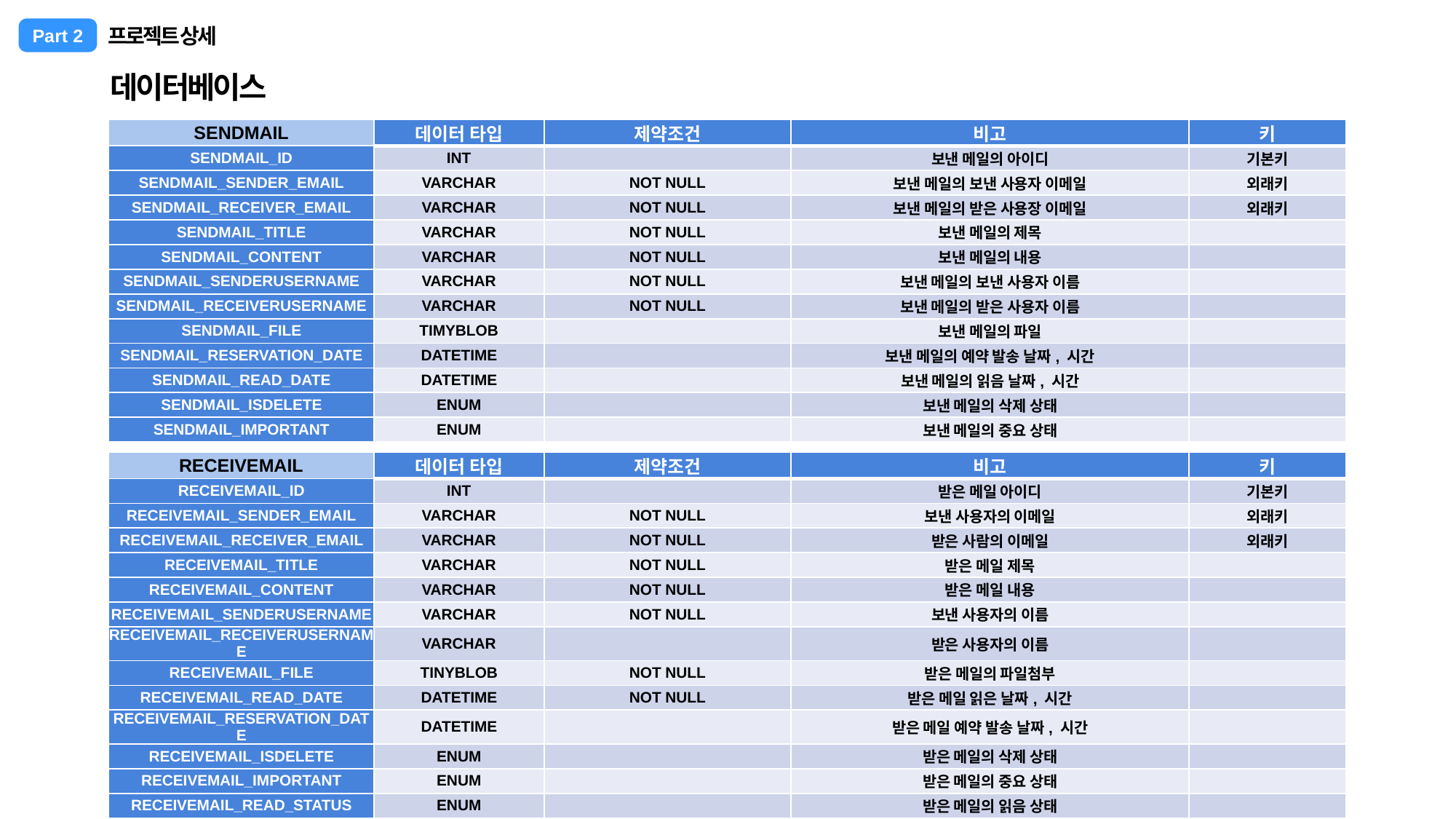

프로젝트 상세

Part 2
데이터베이스
| SENDMAIL | 데이터 타입 | 제약조건 | 비고 | 키 |
| --- | --- | --- | --- | --- |
| SENDMAIL\_ID | INT |  | 보낸 메일의 아이디 | 기본키 |
| SENDMAIL\_SENDER\_EMAIL | VARCHAR | NOT NULL | 보낸 메일의 보낸 사용자 이메일 | 외래키 |
| SENDMAIL\_RECEIVER\_EMAIL | VARCHAR | NOT NULL | 보낸 메일의 받은 사용장 이메일 | 외래키 |
| SENDMAIL\_TITLE | VARCHAR | NOT NULL | 보낸 메일의 제목 |  |
| SENDMAIL\_CONTENT | VARCHAR | NOT NULL | 보낸 메일의 내용 |  |
| SENDMAIL\_SENDERUSERNAME | VARCHAR | NOT NULL | 보낸 메일의 보낸 사용자 이름 |  |
| SENDMAIL\_RECEIVERUSERNAME | VARCHAR | NOT NULL | 보낸 메일의 받은 사용자 이름 |  |
| SENDMAIL\_FILE | TIMYBLOB |  | 보낸 메일의 파일 |  |
| SENDMAIL\_RESERVATION\_DATE | DATETIME |  | 보낸 메일의 예약 발송 날짜, 시간 |  |
| SENDMAIL\_READ\_DATE | DATETIME |  | 보낸 메일의 읽음 날짜, 시간 |  |
| SENDMAIL\_ISDELETE | ENUM |  | 보낸 메일의 삭제 상태 |  |
| SENDMAIL\_IMPORTANT | ENUM |  | 보낸 메일의 중요 상태 |  |
| RECEIVEMAIL | 데이터 타입 | 제약조건 | 비고 | 키 |
| --- | --- | --- | --- | --- |
| RECEIVEMAIL\_ID | INT |  | 받은 메일 아이디 | 기본키 |
| RECEIVEMAIL\_SENDER\_EMAIL | VARCHAR | NOT NULL | 보낸 사용자의 이메일 | 외래키 |
| RECEIVEMAIL\_RECEIVER\_EMAIL | VARCHAR | NOT NULL | 받은 사람의 이메일 | 외래키 |
| RECEIVEMAIL\_TITLE | VARCHAR | NOT NULL | 받은 메일 제목 |  |
| RECEIVEMAIL\_CONTENT | VARCHAR | NOT NULL | 받은 메일 내용 |  |
| RECEIVEMAIL\_SENDERUSERNAME | VARCHAR | NOT NULL | 보낸 사용자의 이름 |  |
| RECEIVEMAIL\_RECEIVERUSERNAME | VARCHAR |  | 받은 사용자의 이름 |  |
| RECEIVEMAIL\_FILE | TINYBLOB | NOT NULL | 받은 메일의 파일첨부 |  |
| RECEIVEMAIL\_READ\_DATE | DATETIME | NOT NULL | 받은 메일 읽은 날짜, 시간 |  |
| RECEIVEMAIL\_RESERVATION\_DATE | DATETIME |  | 받은 메일 예약 발송 날짜, 시간 |  |
| RECEIVEMAIL\_ISDELETE | ENUM |  | 받은 메일의 삭제 상태 |  |
| RECEIVEMAIL\_IMPORTANT | ENUM |  | 받은 메일의 중요 상태 |  |
| RECEIVEMAIL\_READ\_STATUS | ENUM |  | 받은 메일의 읽음 상태 |  |
37